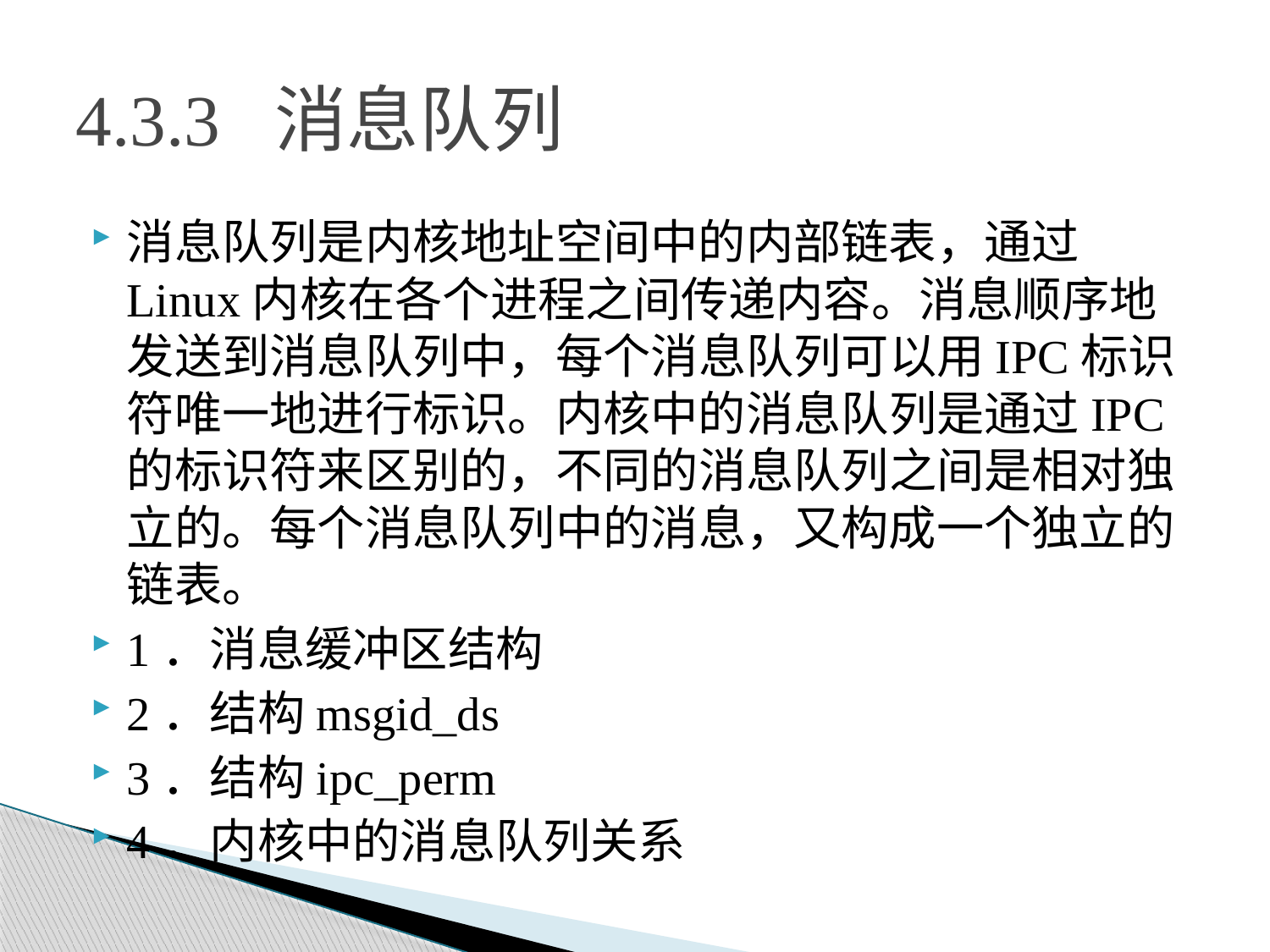

# 4.3.3  消息队列
消息队列是内核地址空间中的内部链表，通过Linux内核在各个进程之间传递内容。消息顺序地发送到消息队列中，每个消息队列可以用IPC标识符唯一地进行标识。内核中的消息队列是通过IPC的标识符来区别的，不同的消息队列之间是相对独立的。每个消息队列中的消息，又构成一个独立的链表。
1．消息缓冲区结构
2．结构msgid_ds
3．结构ipc_perm
4．内核中的消息队列关系